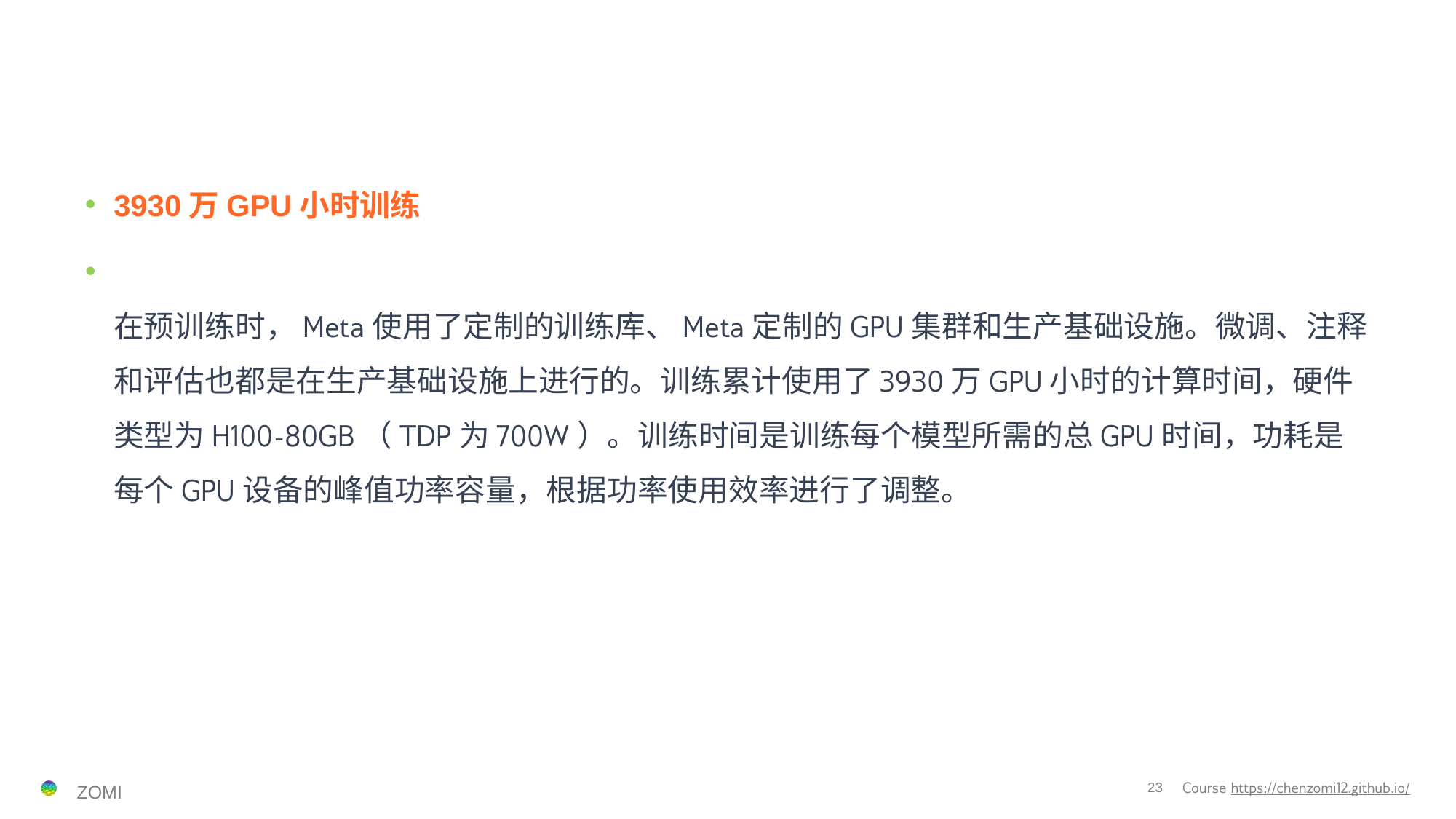

#
3930万GPU小时训练
在预训练时，Meta使用了定制的训练库、Meta定制的GPU集群和生产基础设施。微调、注释和评估也都是在生产基础设施上进行的。训练累计使用了3930万GPU小时的计算时间，硬件类型为H100-80GB（TDP为700W）。训练时间是训练每个模型所需的总GPU时间，功耗是每个GPU设备的峰值功率容量，根据功率使用效率进行了调整。